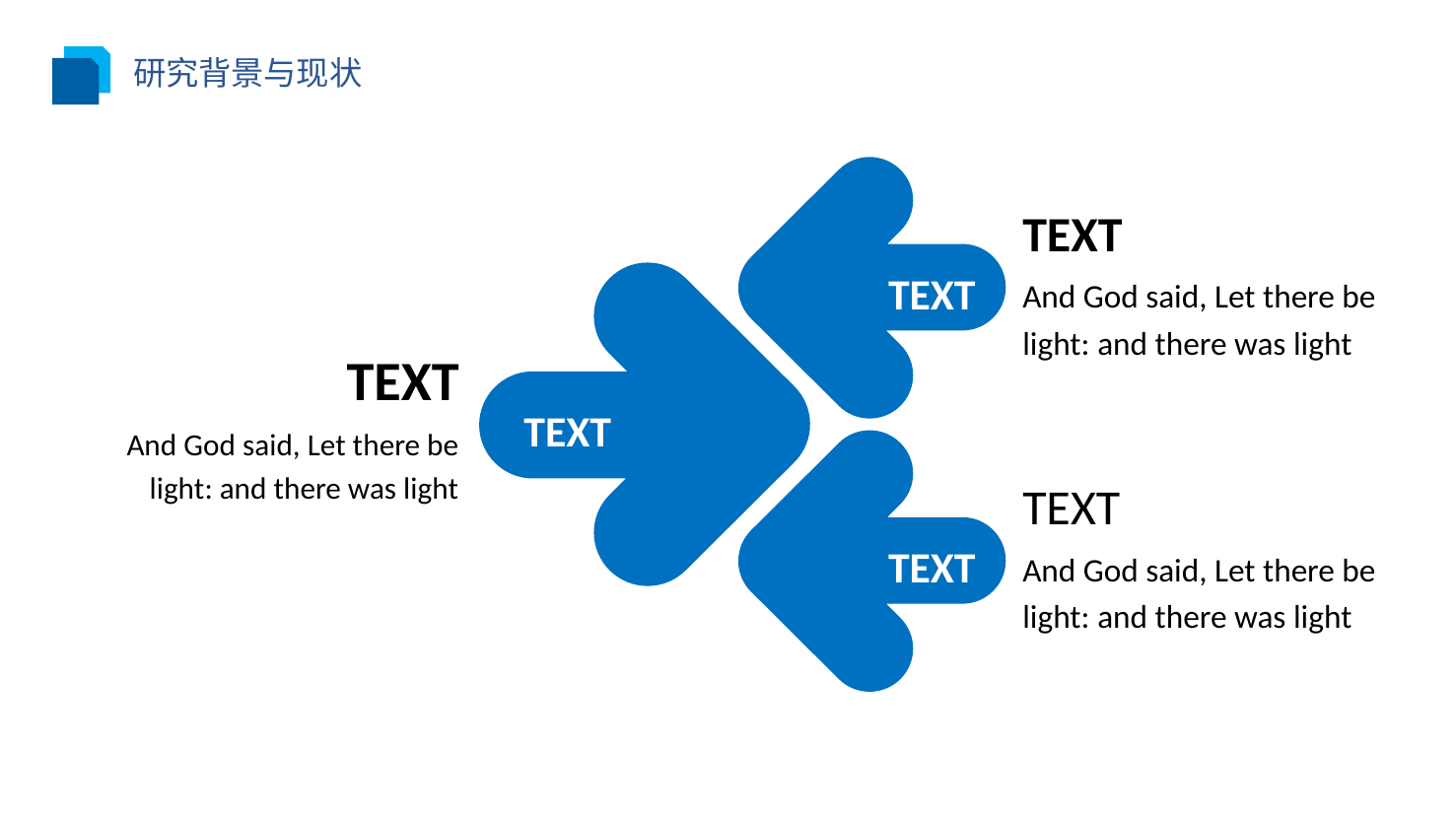

研究背景与现状

TEXT
And God said, Let there be light: and there was light
TEXT

TEXT
And God said, Let there be light: and there was light
TEXT

TEXT
And God said, Let there be light: and there was light
TEXT